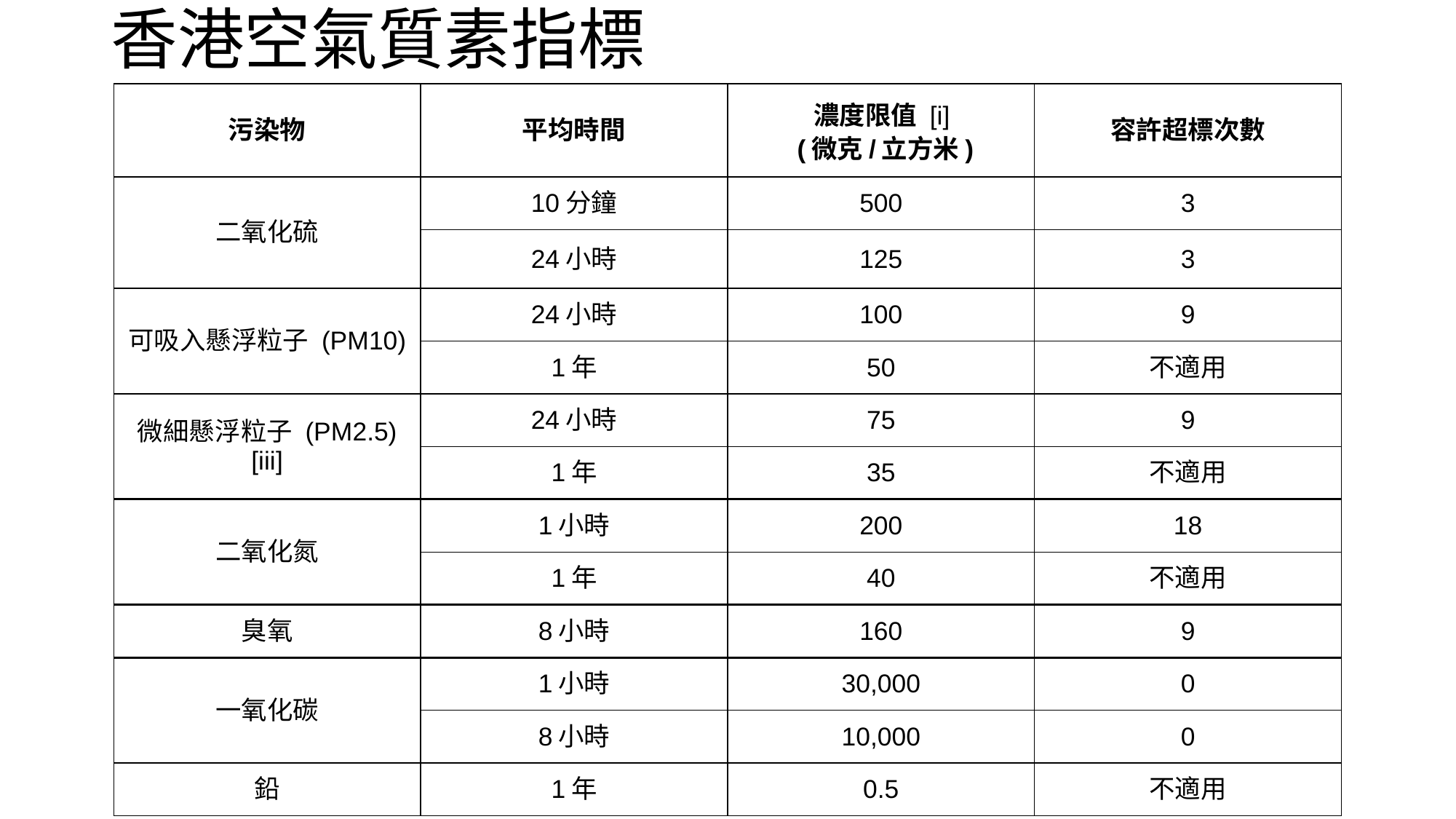

# 香港空氣質素指標
| 污染物 | 平均時間 | 濃度限值 [i] (微克/立方米) | 容許超標次數 |
| --- | --- | --- | --- |
| 二氧化硫 | 10分鐘 | 500 | 3 |
|  | 24小時 | 125 | 3 |
| 可吸入懸浮粒子 (PM10) | 24小時 | 100 | 9 |
|  | 1年 | 50 | 不適用 |
| 微細懸浮粒子 (PM2.5) [iii] | 24小時 | 75 | 9 |
|  | 1年 | 35 | 不適用 |
| 二氧化氮 | 1小時 | 200 | 18 |
|  | 1年 | 40 | 不適用 |
| 臭氧 | 8小時 | 160 | 9 |
| 一氧化碳 | 1小時 | 30,000 | 0 |
|  | 8小時 | 10,000 | 0 |
| 鉛 | 1年 | 0.5 | 不適用 |